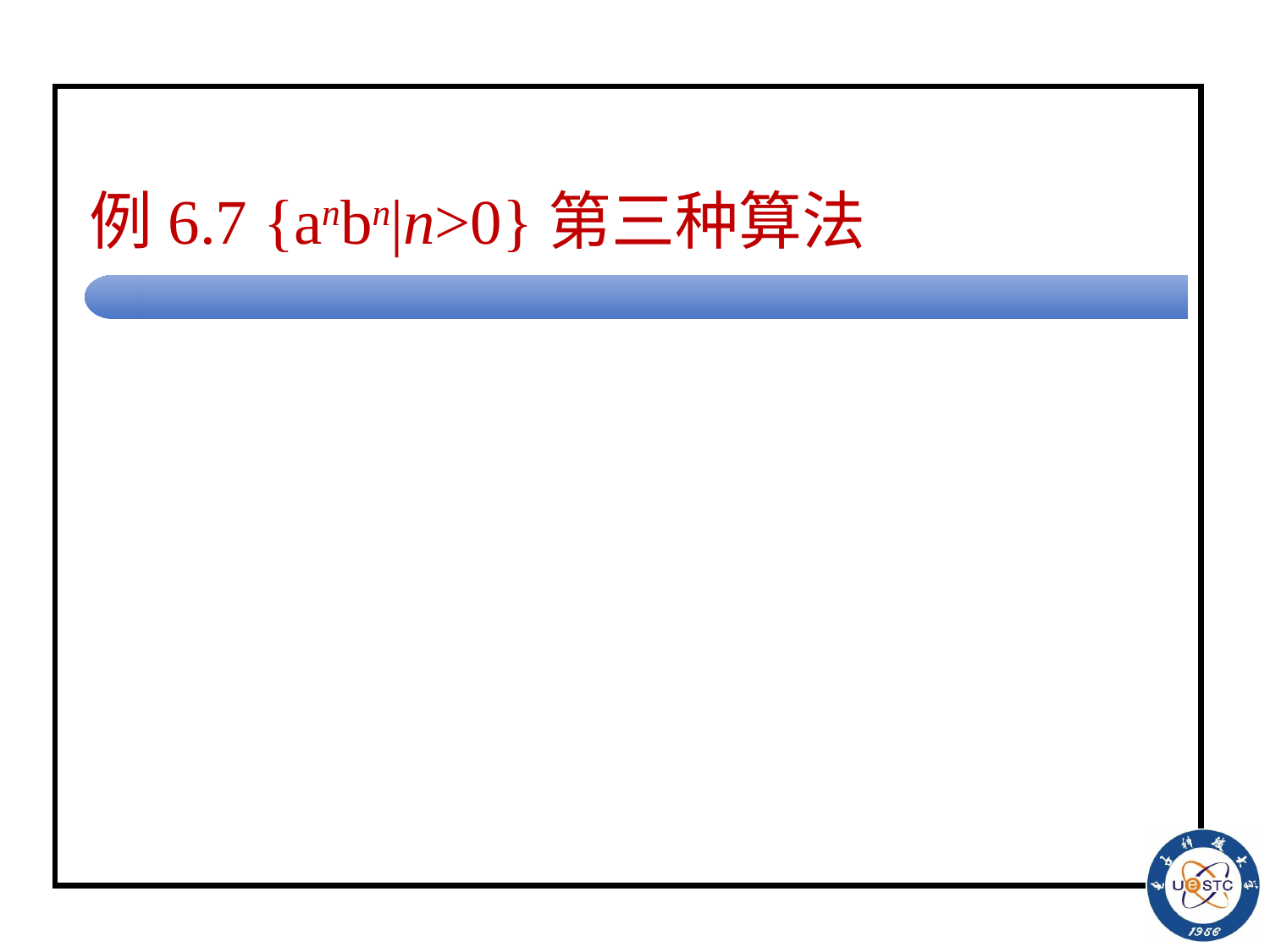

# 例6.7 {anbn|n>0}第三种算法
首先检查输入串是否为a+b+的格式；
如果不是, 则拒绝该串；
如果是, 再检查a和b的个数是否相等。